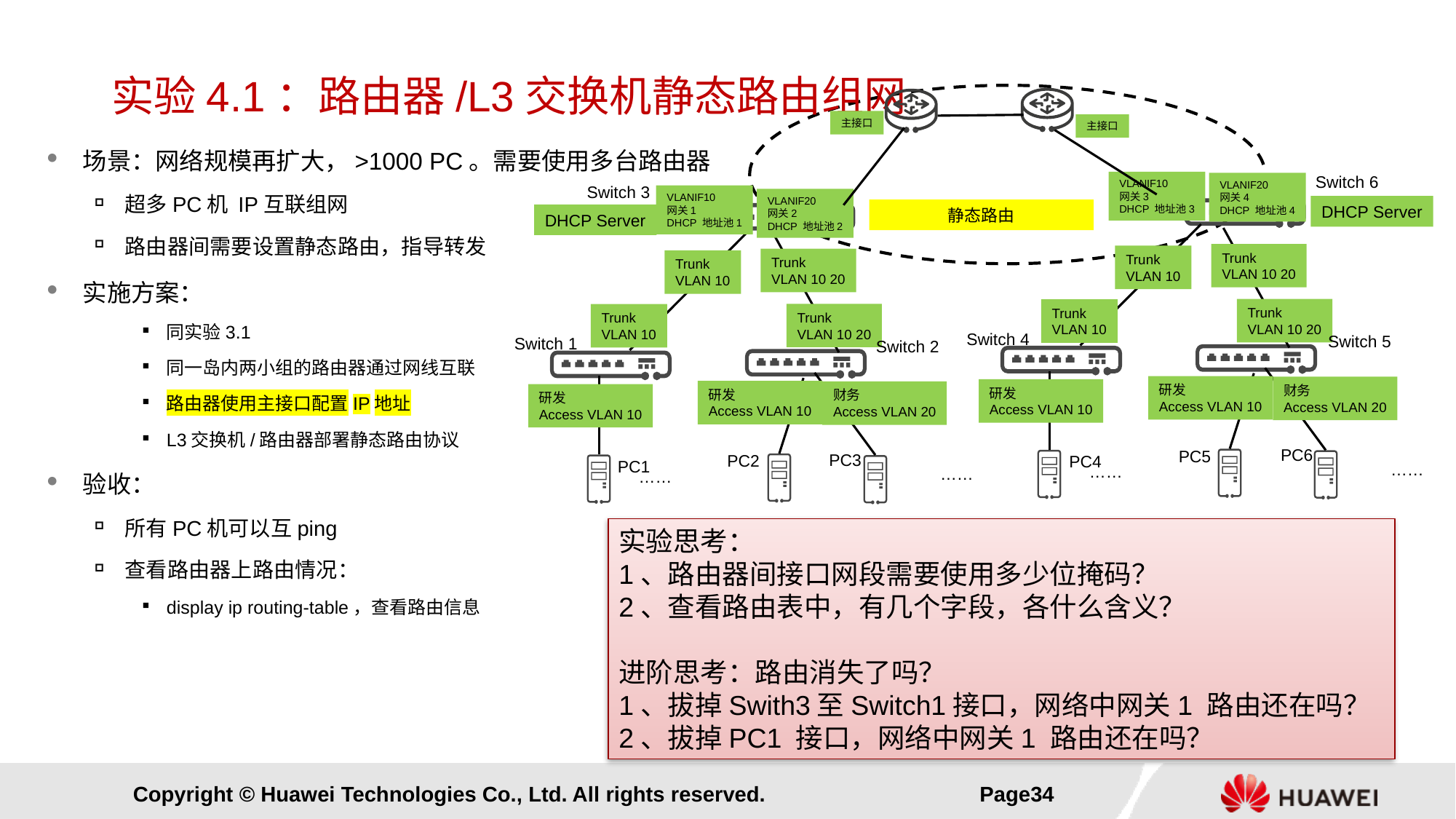

# 实验4.1：路由器/L3交换机静态路由组网

主接口
主接口
场景：网络规模再扩大，>1000 PC。需要使用多台路由器
超多PC机 IP互联组网
路由器间需要设置静态路由，指导转发
实施方案：
同实验3.1
同一岛内两小组的路由器通过网线互联
路由器使用主接口配置IP地址
L3交换机/路由器部署静态路由协议
验收：
所有PC机可以互ping
查看路由器上路由情况：
display ip routing-table，查看路由信息

Switch 6
VLANIF10
网关3
DHCP 地址池3
VLANIF20
网关4
DHCP 地址池4
DHCP Server

Trunk
VLAN 10 20
Trunk
VLAN 10
Trunk
VLAN 10 20
Trunk
VLAN 10
Switch 4
Switch 5

研发
Access VLAN 10
财务
Access VLAN 20
研发
Access VLAN 10
PC6
PC5
PC4

……
……
Switch 3
VLANIF10
网关1
DHCP 地址池1
VLANIF20
网关2
DHCP 地址池2

DHCP Server
Trunk
VLAN 10 20
Trunk
VLAN 10
Trunk
VLAN 10 20
Trunk
VLAN 10
Switch 1
Switch 2

研发
Access VLAN 10
财务
Access VLAN 20
研发
Access VLAN 10
PC3
PC2
PC1

……
……
静态路由
实验思考：
1、路由器间接口网段需要使用多少位掩码？
2、查看路由表中，有几个字段，各什么含义？

进阶思考：路由消失了吗？
1、拔掉Swith3至Switch1接口，网络中网关1 路由还在吗？
2、拔掉PC1 接口，网络中网关1 路由还在吗？
Page34